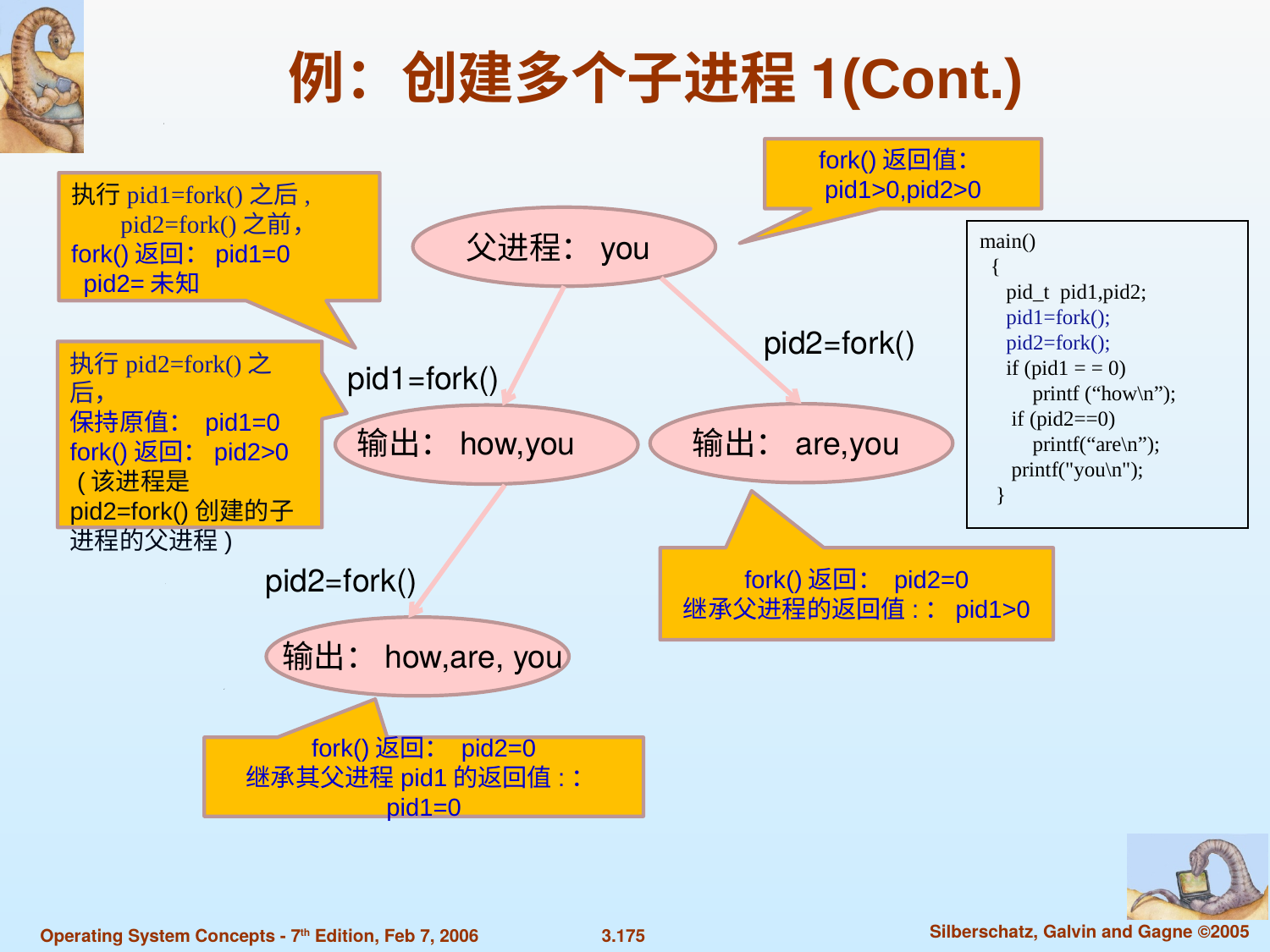

例：创建多个子进程1(Cont.)
fork()返回值：pid1>0,pid2>0
执行pid1=fork()之后,
        pid2=fork()之前，
fork()返回：pid1=0
  pid2=未知

父进程：you
main()
  {
     pid_t  pid1,pid2;
     pid1=fork();
     pid2=fork();
     if (pid1 = = 0)
          printf (“how\n”);
      if (pid2==0)
          printf(“are\n”);
      printf("you\n");
   }

pid2=fork()
执行pid2=fork()之后，
保持原值： pid1=0
fork()返回：pid2>0
 (该进程是pid2=fork()创建的子进程的父进程)
pid1=fork()

输出：how,you
输出：are,you
fork()返回： pid2=0
继承父进程的返回值:：pid1>0
pid2=fork()

输出：how,are, you
fork()返回： pid2=0
继承其父进程pid1的返回值:：pid1=0